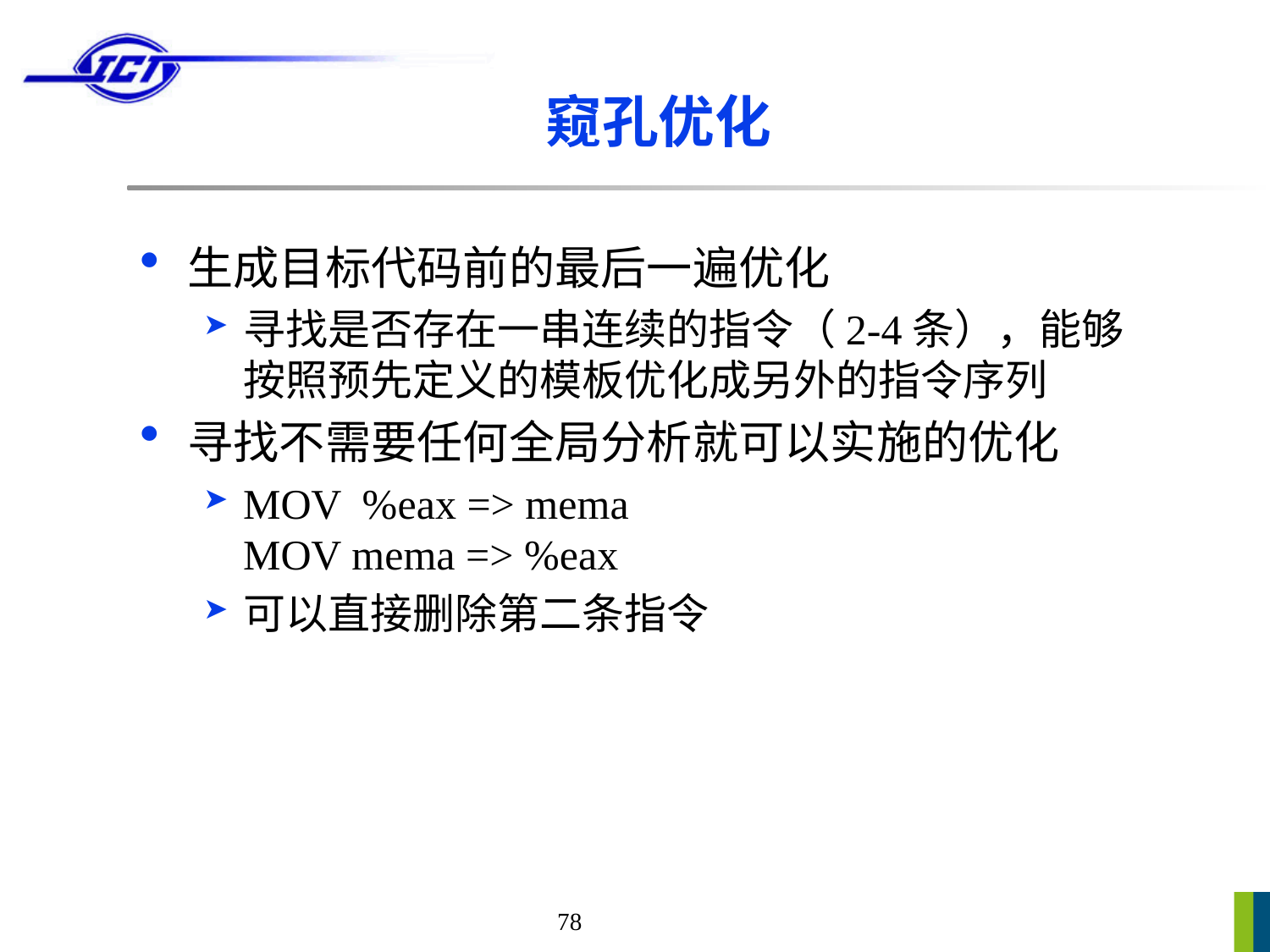

# 窥孔优化
生成目标代码前的最后一遍优化
寻找是否存在一串连续的指令（2-4条），能够按照预先定义的模板优化成另外的指令序列
寻找不需要任何全局分析就可以实施的优化
MOV  %eax => mema
MOV mema => %eax
可以直接删除第二条指令